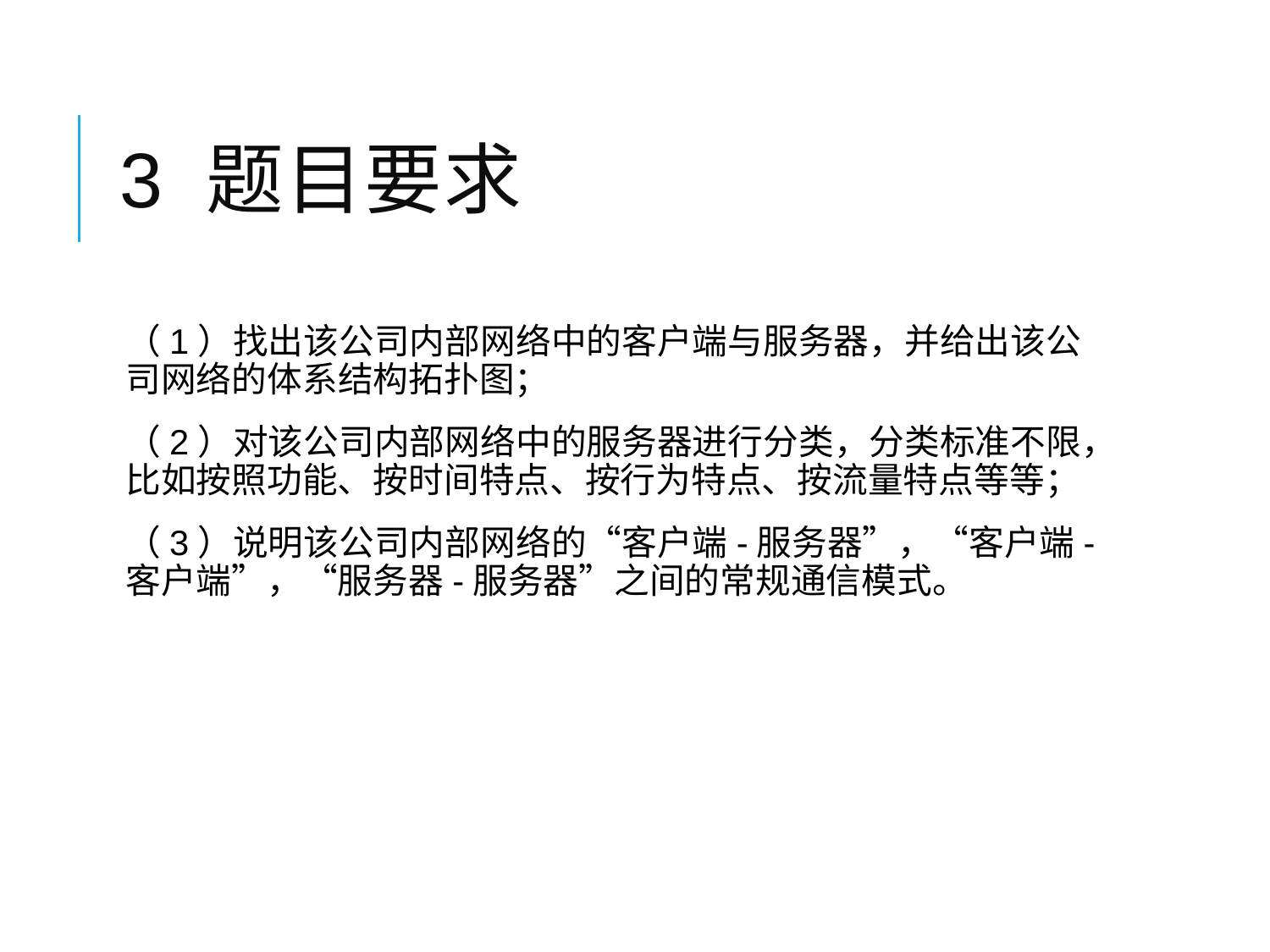

# 3 题目要求
（1）找出该公司内部网络中的客户端与服务器，并给出该公司网络的体系结构拓扑图；
（2）对该公司内部网络中的服务器进行分类，分类标准不限，比如按照功能、按时间特点、按行为特点、按流量特点等等；
（3）说明该公司内部网络的“客户端-服务器”，“客户端-客户端”，“服务器-服务器”之间的常规通信模式。